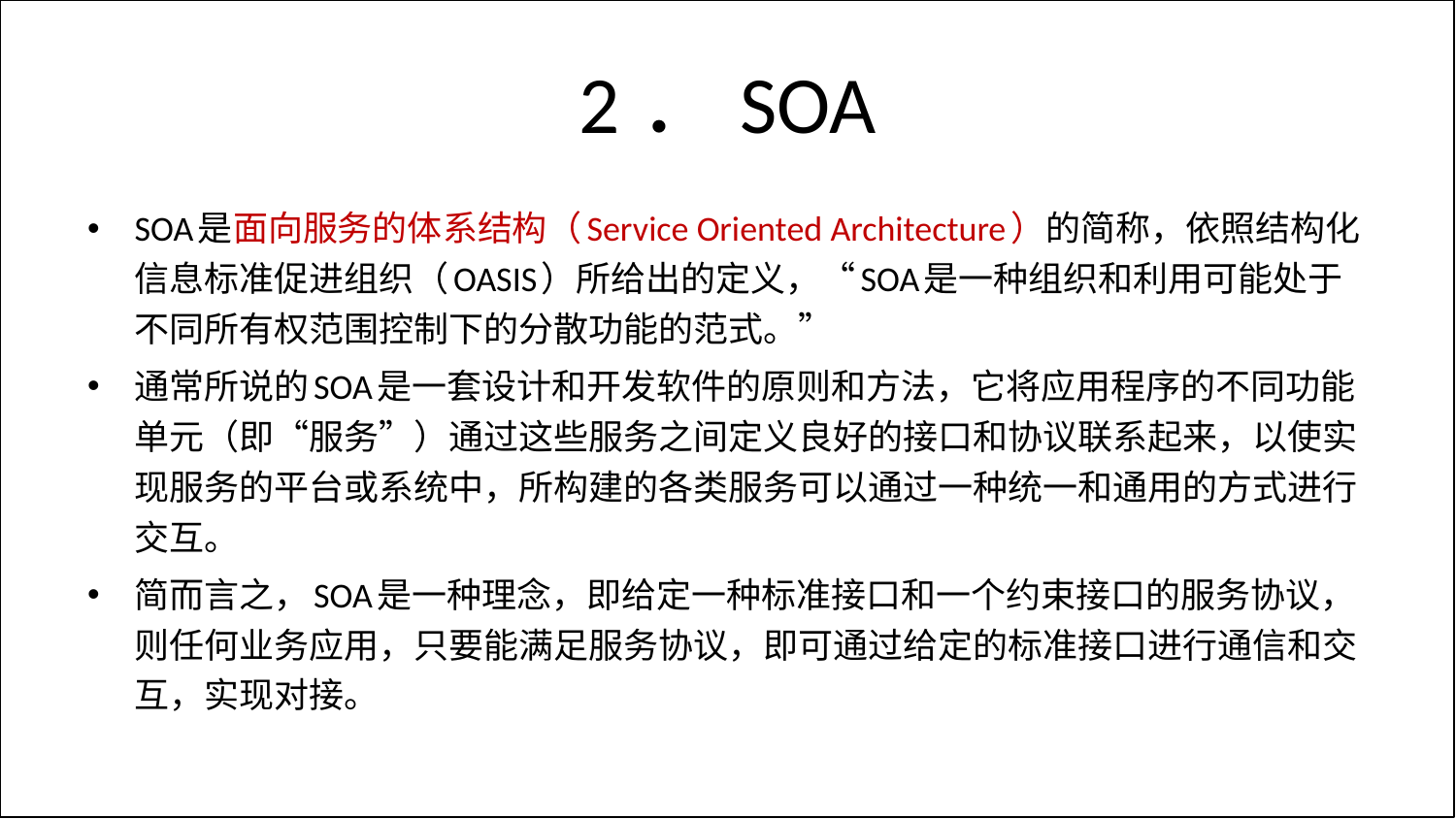

# 2．SOA
SOA是面向服务的体系结构（Service Oriented Architecture）的简称，依照结构化信息标准促进组织（OASIS）所给出的定义，“SOA是一种组织和利用可能处于不同所有权范围控制下的分散功能的范式。”
通常所说的SOA是一套设计和开发软件的原则和方法，它将应用程序的不同功能单元（即“服务”）通过这些服务之间定义良好的接口和协议联系起来，以使实现服务的平台或系统中，所构建的各类服务可以通过一种统一和通用的方式进行交互。
简而言之，SOA是一种理念，即给定一种标准接口和一个约束接口的服务协议，则任何业务应用，只要能满足服务协议，即可通过给定的标准接口进行通信和交互，实现对接。